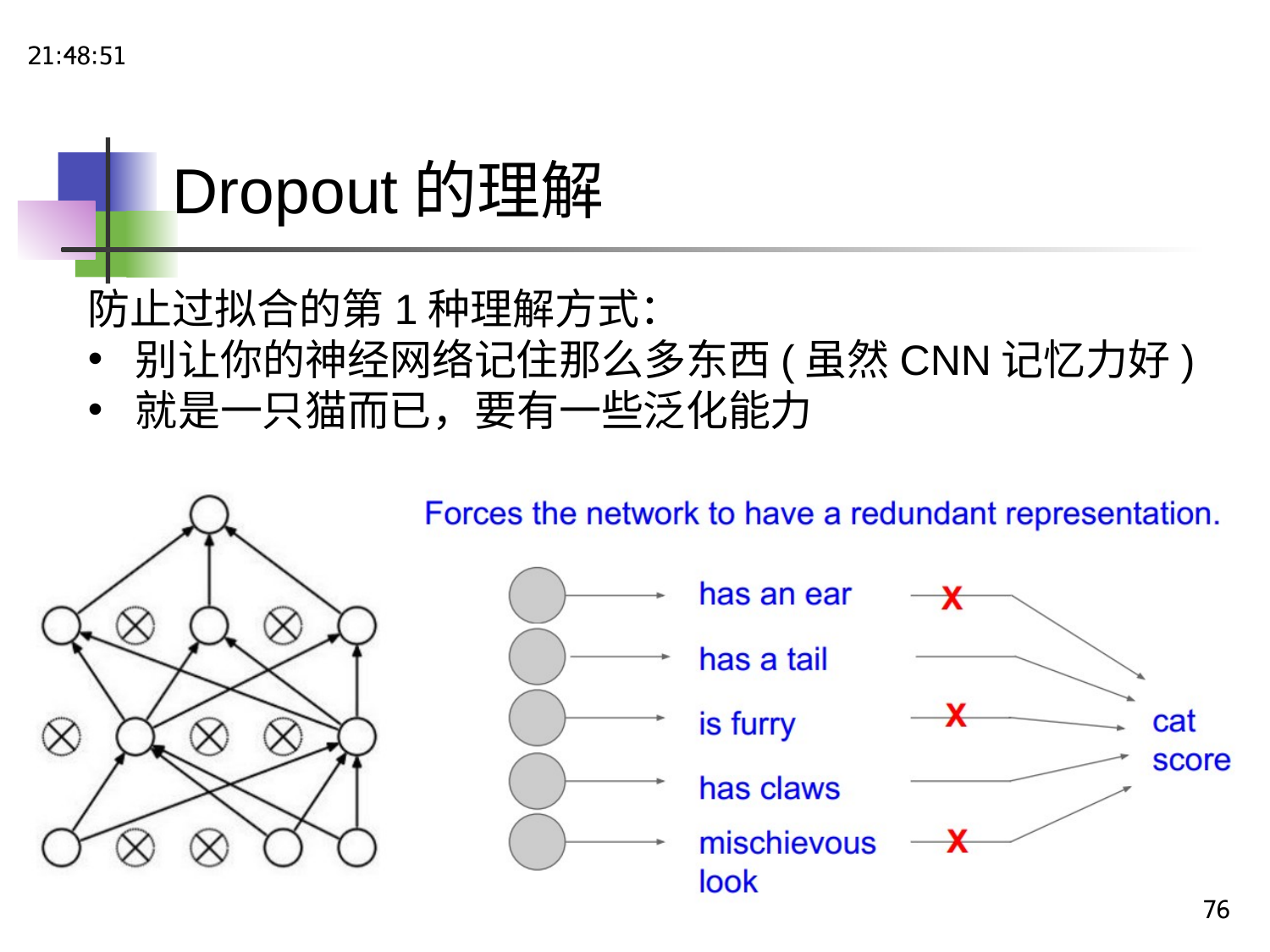

21:48:51
# Dropout的理解
防止过拟合的第1种理解方式：
别让你的神经网络记住那么多东西(虽然CNN记忆力好)
就是一只猫而已，要有一些泛化能力

76